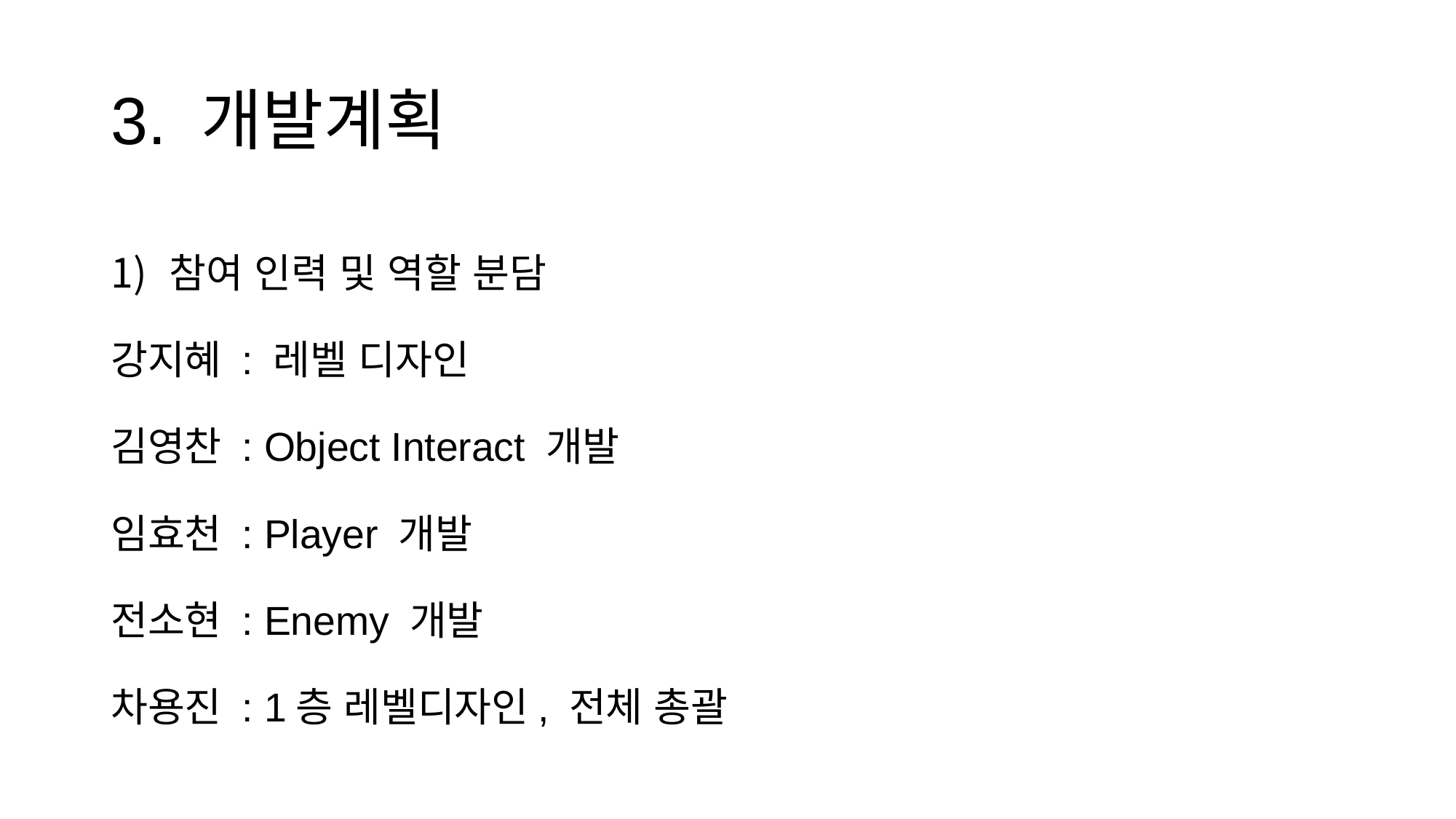

# 3. 개발계획
참여 인력 및 역할 분담
강지혜 : 레벨 디자인
김영찬 : Object Interact 개발
임효천 : Player 개발
전소현 : Enemy 개발
차용진 : 1층 레벨디자인, 전체 총괄